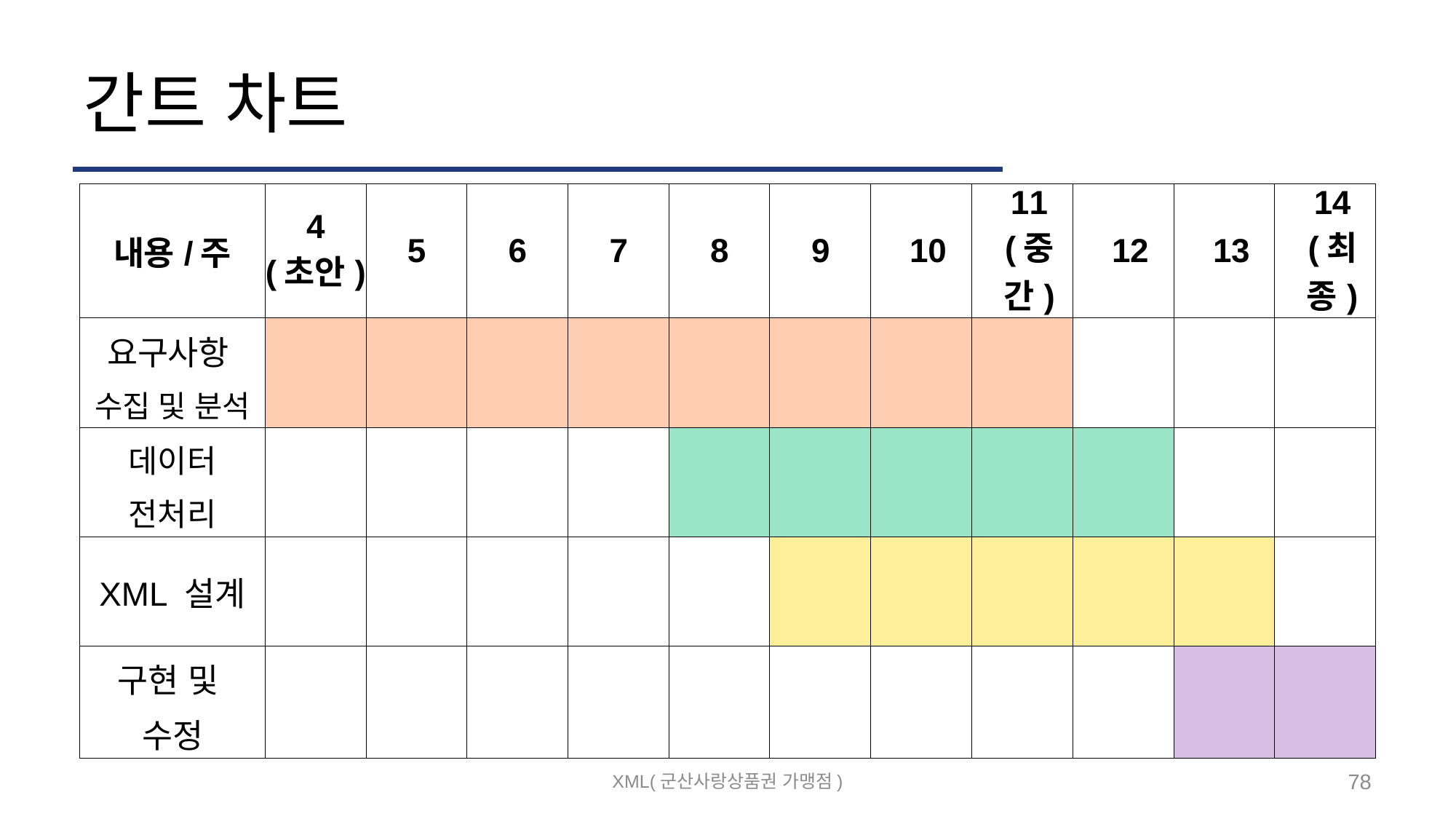

# 간트 차트
| 내용/주 | 4 (초안) | 5 | 6 | 7 | 8 | 9 | 10 | 11 (중간) | 12 | 13 | 14 (최종) |
| --- | --- | --- | --- | --- | --- | --- | --- | --- | --- | --- | --- |
| 요구사항 수집 및 분석 |  |  |  |  |  |  |  |  |  |  |  |
| 데이터 전처리 |  |  |  |  |  |  |  |  |  |  |  |
| XML 설계 |  |  |  |  |  |  |  |  |  |  |  |
| 구현 및 수정 |  |  |  |  |  |  |  |  |  |  |  |
XML(군산사랑상품권 가맹점)
78